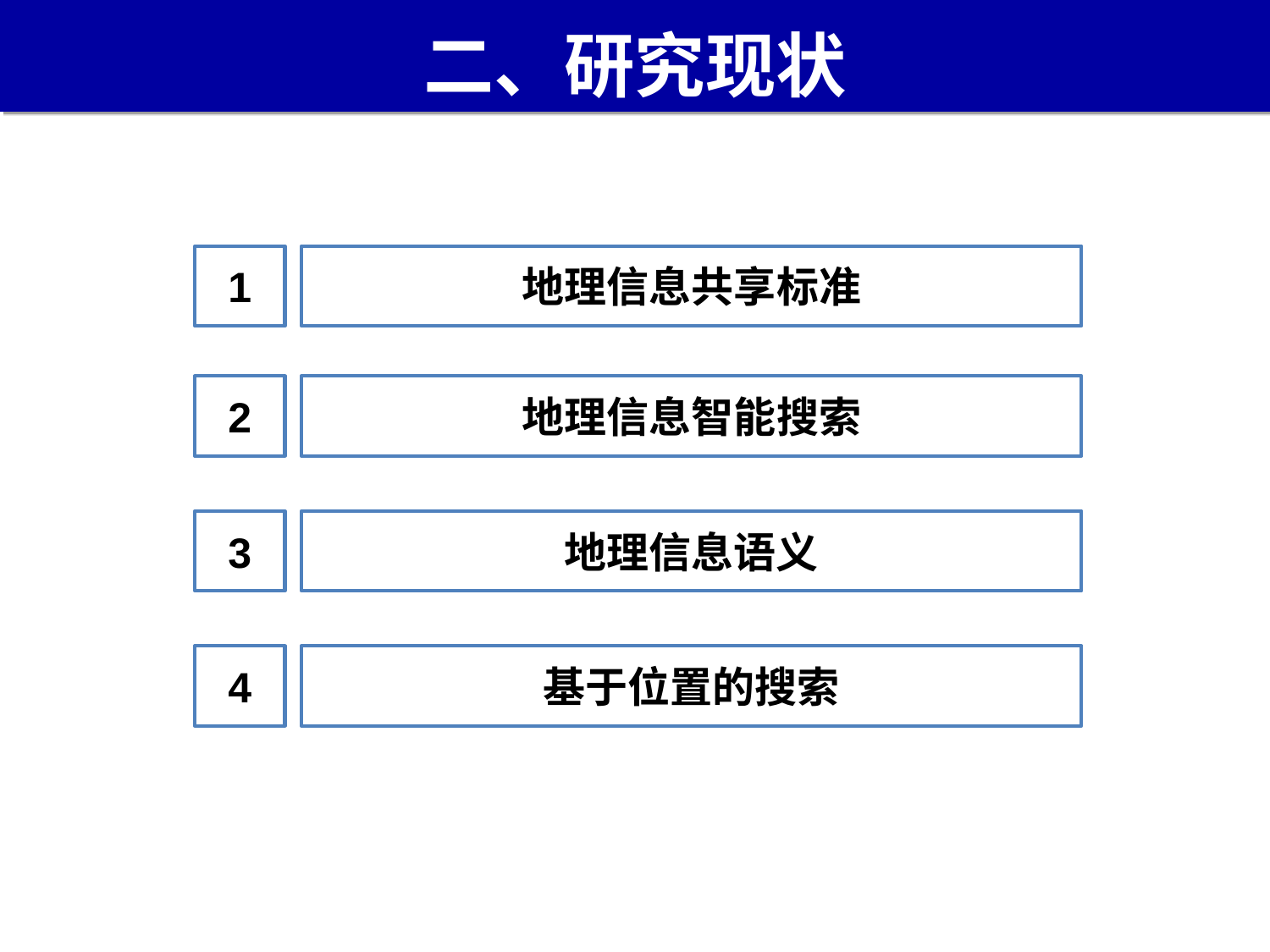

# 二、研究现状
1
地理信息共享标准
2
地理信息智能搜索
3
地理信息语义
4
基于位置的搜索